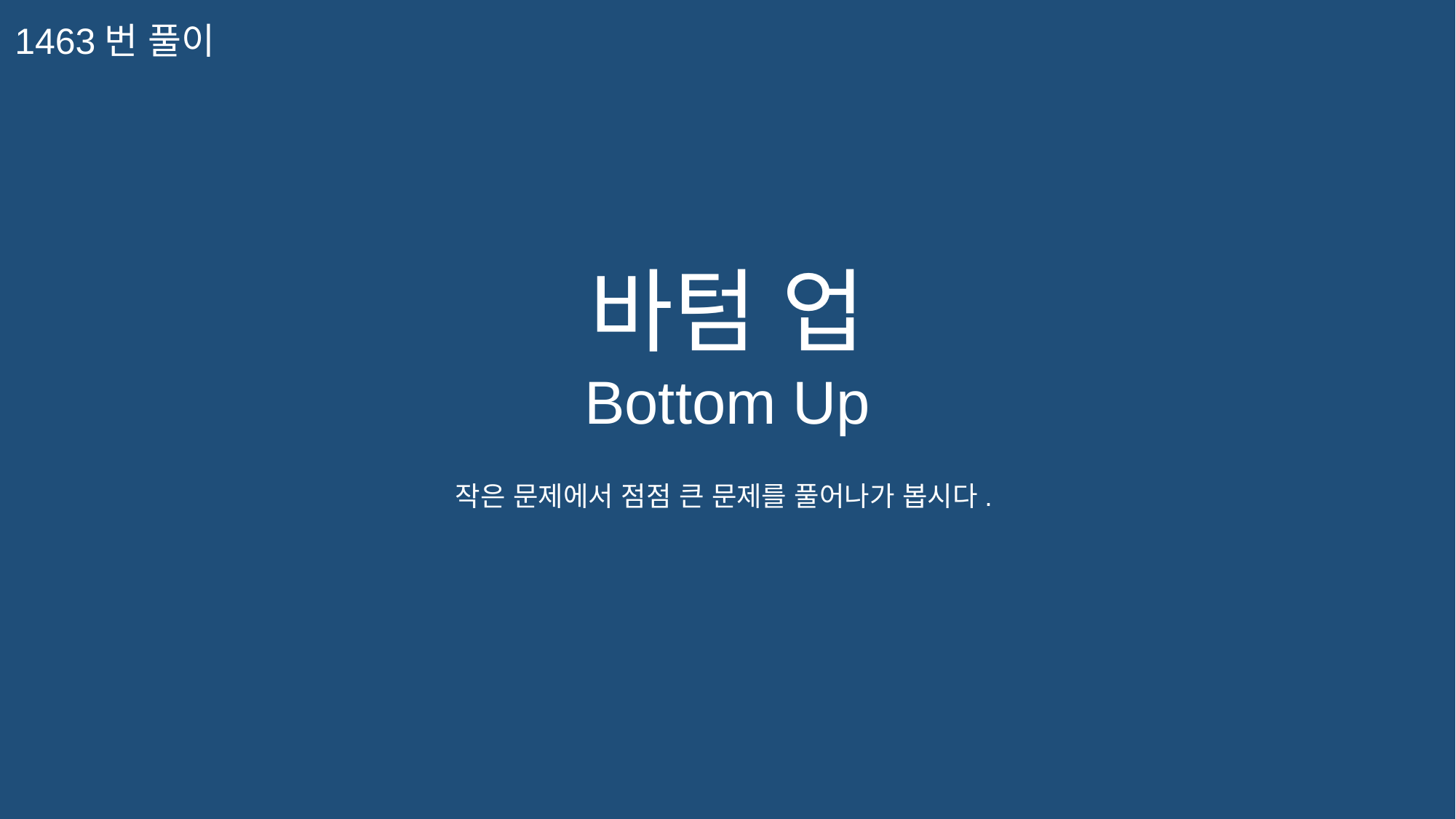

1463번 풀이
바텀 업
Bottom Up
작은 문제에서 점점 큰 문제를 풀어나가 봅시다.